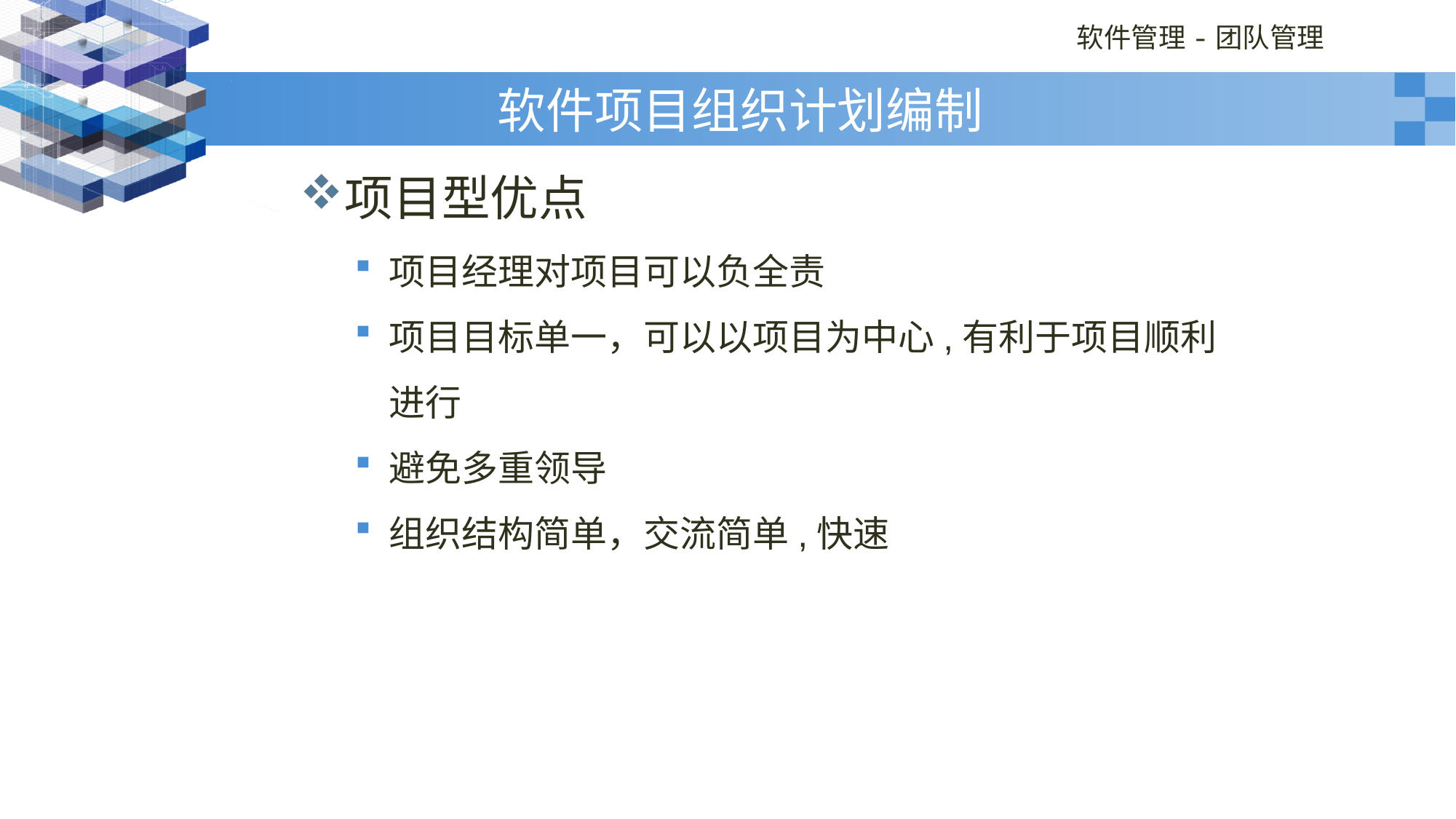

# 软件项目组织计划编制
项目型优点
项目经理对项目可以负全责
项目目标单一，可以以项目为中心,有利于项目顺利进行
避免多重领导
组织结构简单，交流简单,快速